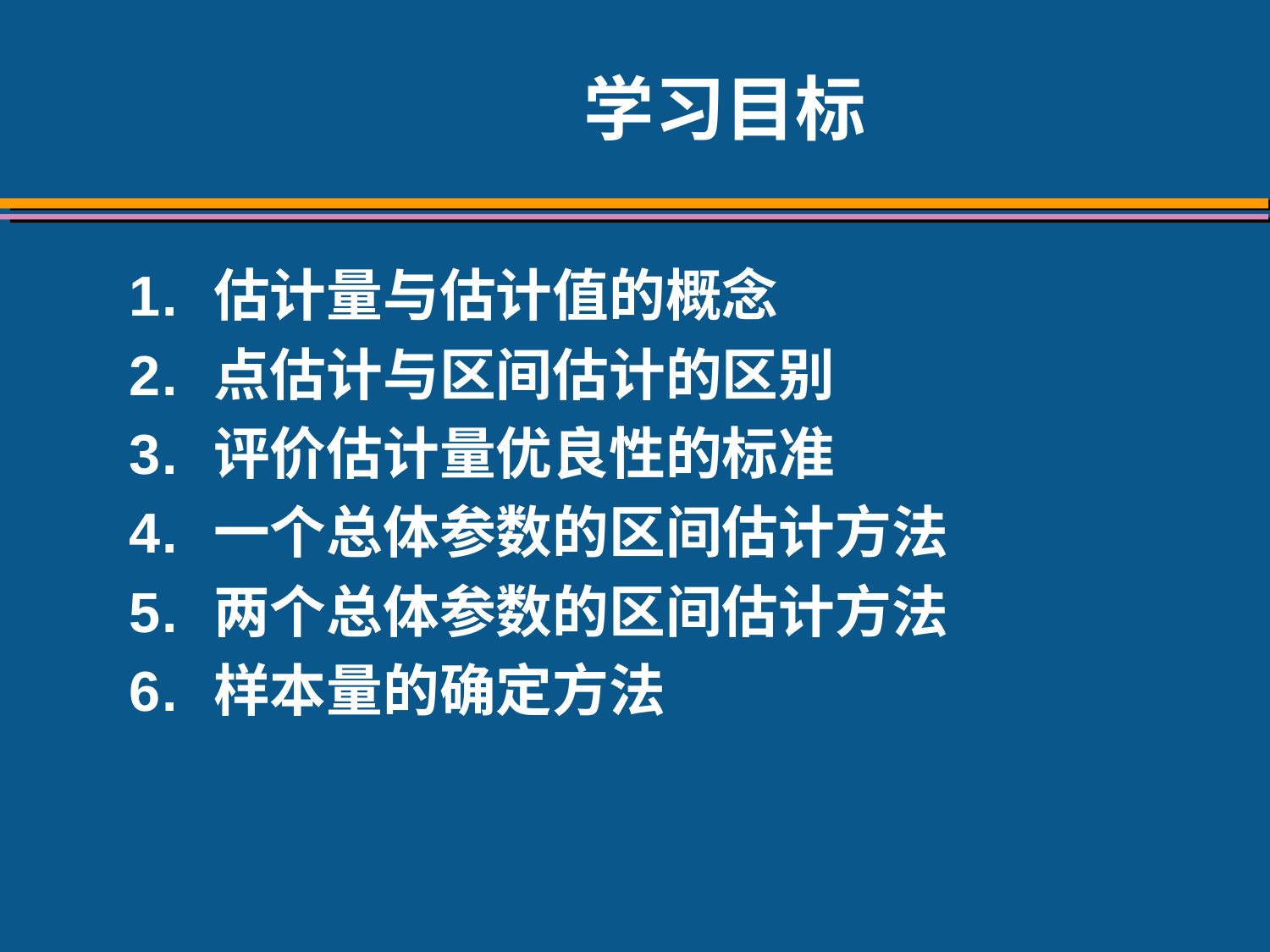

# 学习目标
估计量与估计值的概念
点估计与区间估计的区别
评价估计量优良性的标准
一个总体参数的区间估计方法
两个总体参数的区间估计方法
样本量的确定方法